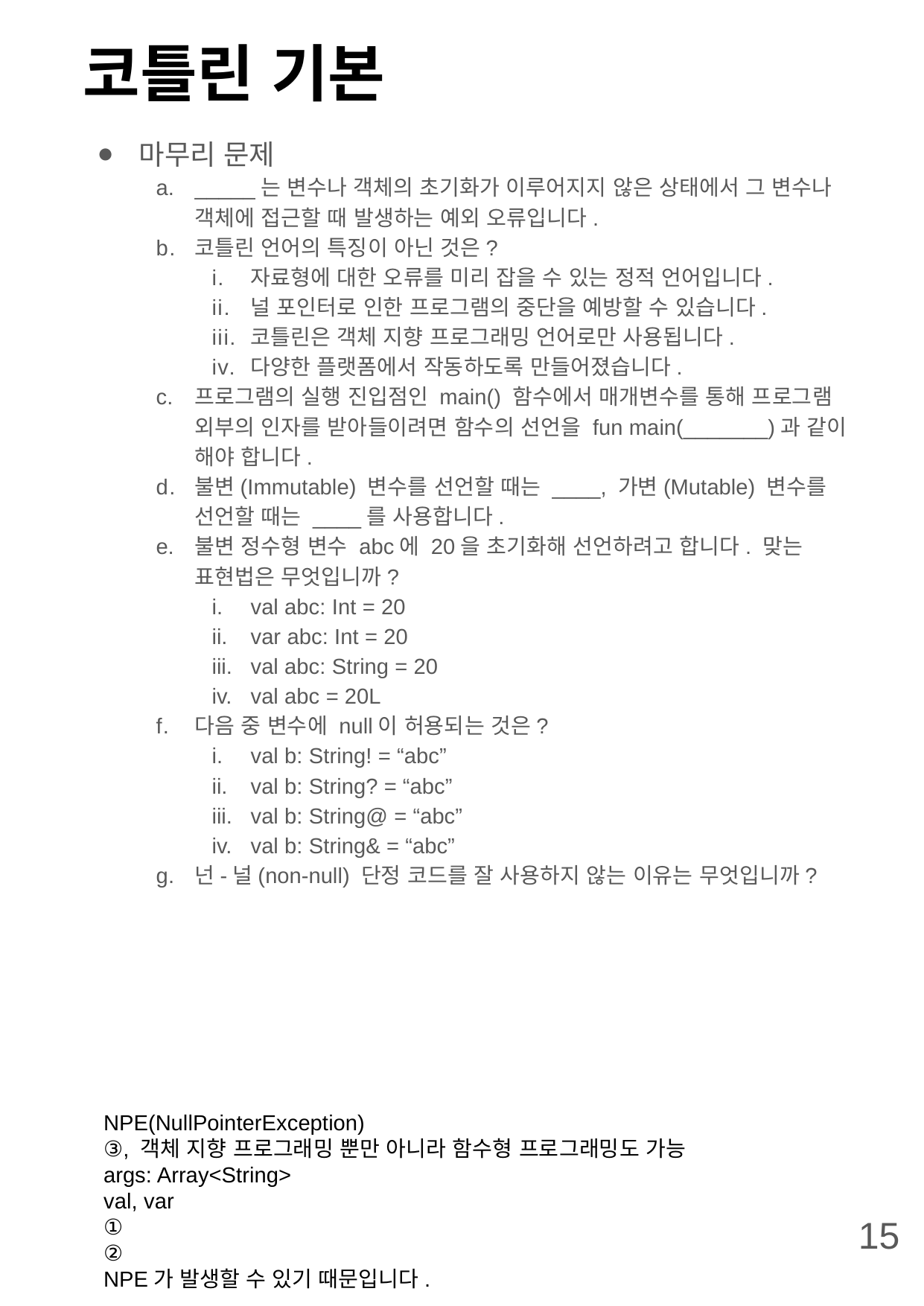

# 코틀린 기본
마무리 문제
_____는 변수나 객체의 초기화가 이루어지지 않은 상태에서 그 변수나 객체에 접근할 때 발생하는 예외 오류입니다.
코틀린 언어의 특징이 아닌 것은?
자료형에 대한 오류를 미리 잡을 수 있는 정적 언어입니다.
널 포인터로 인한 프로그램의 중단을 예방할 수 있습니다.
코틀린은 객체 지향 프로그래밍 언어로만 사용됩니다.
다양한 플랫폼에서 작동하도록 만들어졌습니다.
프로그램의 실행 진입점인 main() 함수에서 매개변수를 통해 프로그램 외부의 인자를 받아들이려면 함수의 선언을 fun main(_______)과 같이 해야 합니다.
불변(Immutable) 변수를 선언할 때는 ____, 가변(Mutable) 변수를 선언할 때는 ____를 사용합니다.
불변 정수형 변수 abc에 20을 초기화해 선언하려고 합니다. 맞는 표현법은 무엇입니까?
val abc: Int = 20
var abc: Int = 20
val abc: String = 20
val abc = 20L
다음 중 변수에 null이 허용되는 것은?
val b: String! = “abc”
val b: String? = “abc”
val b: String@ = “abc”
val b: String& = “abc”
넌-널(non-null) 단정 코드를 잘 사용하지 않는 이유는 무엇입니까?
NPE(NullPointerException)
③, 객체 지향 프로그래밍 뿐만 아니라 함수형 프로그래밍도 가능
args: Array<String>
val, var
①
②
NPE가 발생할 수 있기 때문입니다.

15